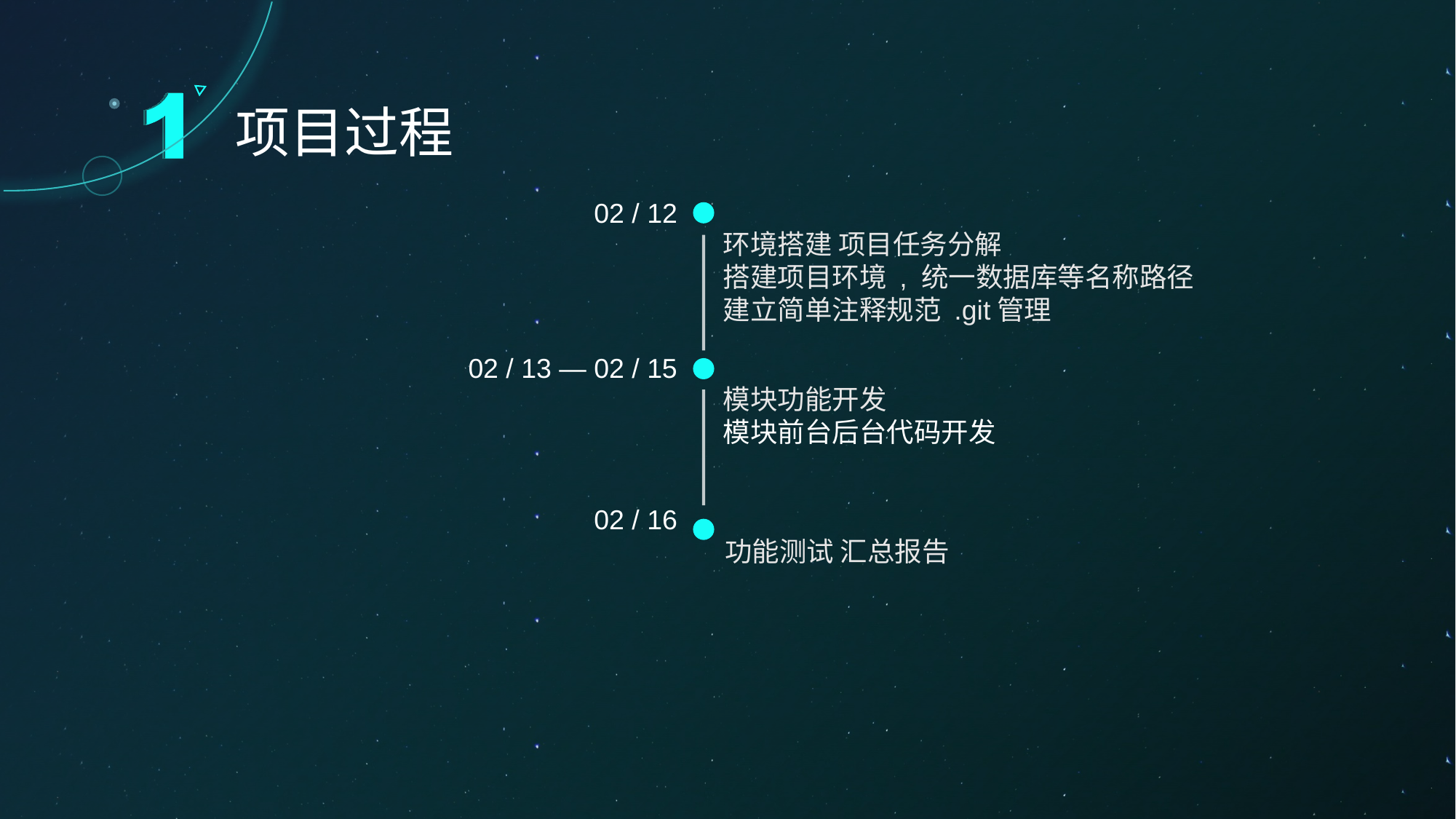

项目过程

02 / 12

环境搭建 项目任务分解
搭建项目环境 , 统一数据库等名称路径
建立简单注释规范 .git管理
02 / 13 — 02 / 15

模块功能开发
模块前台后台代码开发

02 / 16

功能测试 汇总报告